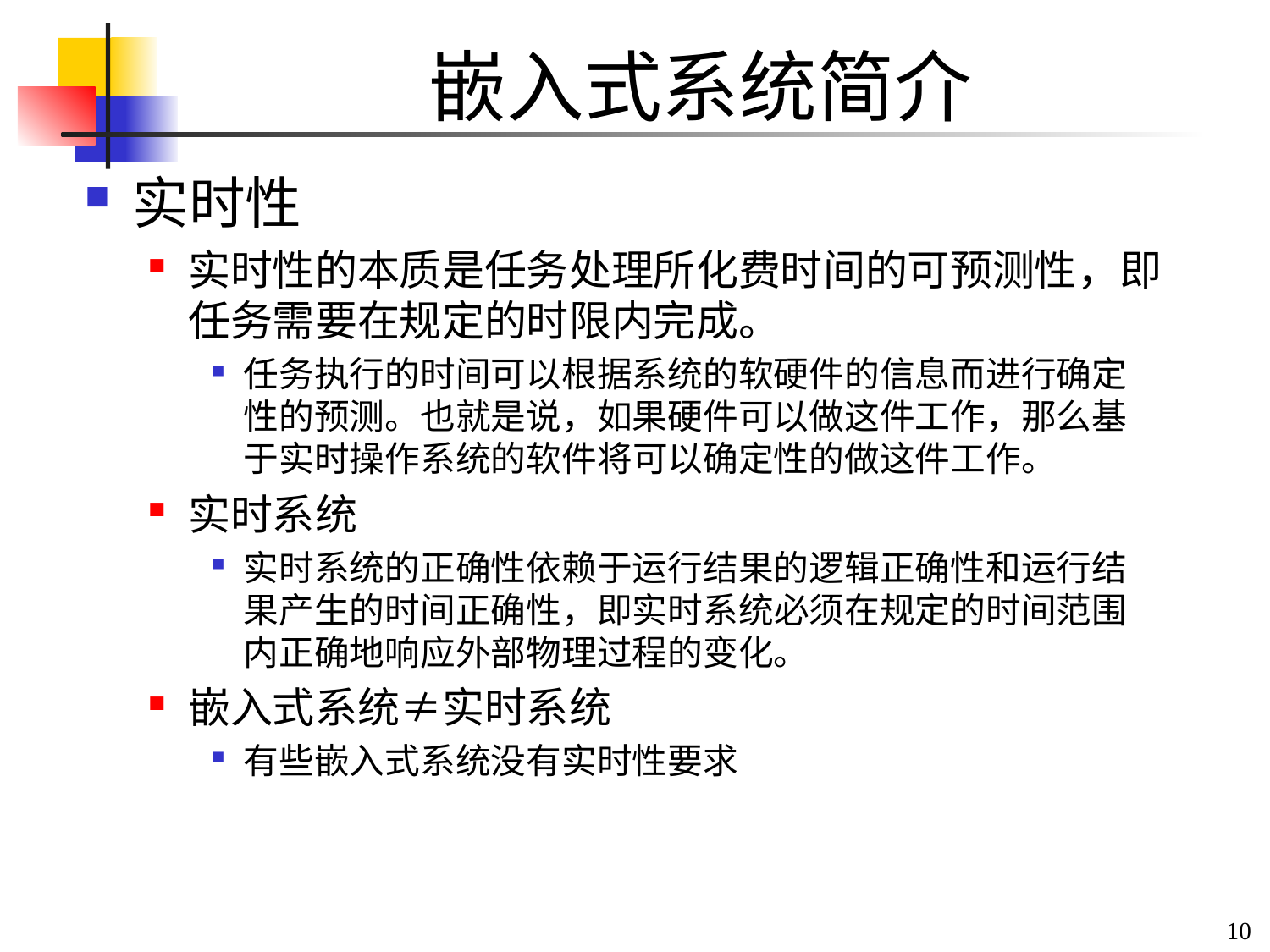

# 嵌入式系统简介
实时性
实时性的本质是任务处理所化费时间的可预测性，即任务需要在规定的时限内完成。
任务执行的时间可以根据系统的软硬件的信息而进行确定性的预测。也就是说，如果硬件可以做这件工作，那么基于实时操作系统的软件将可以确定性的做这件工作。
实时系统
实时系统的正确性依赖于运行结果的逻辑正确性和运行结果产生的时间正确性，即实时系统必须在规定的时间范围内正确地响应外部物理过程的变化。
嵌入式系统≠实时系统
有些嵌入式系统没有实时性要求